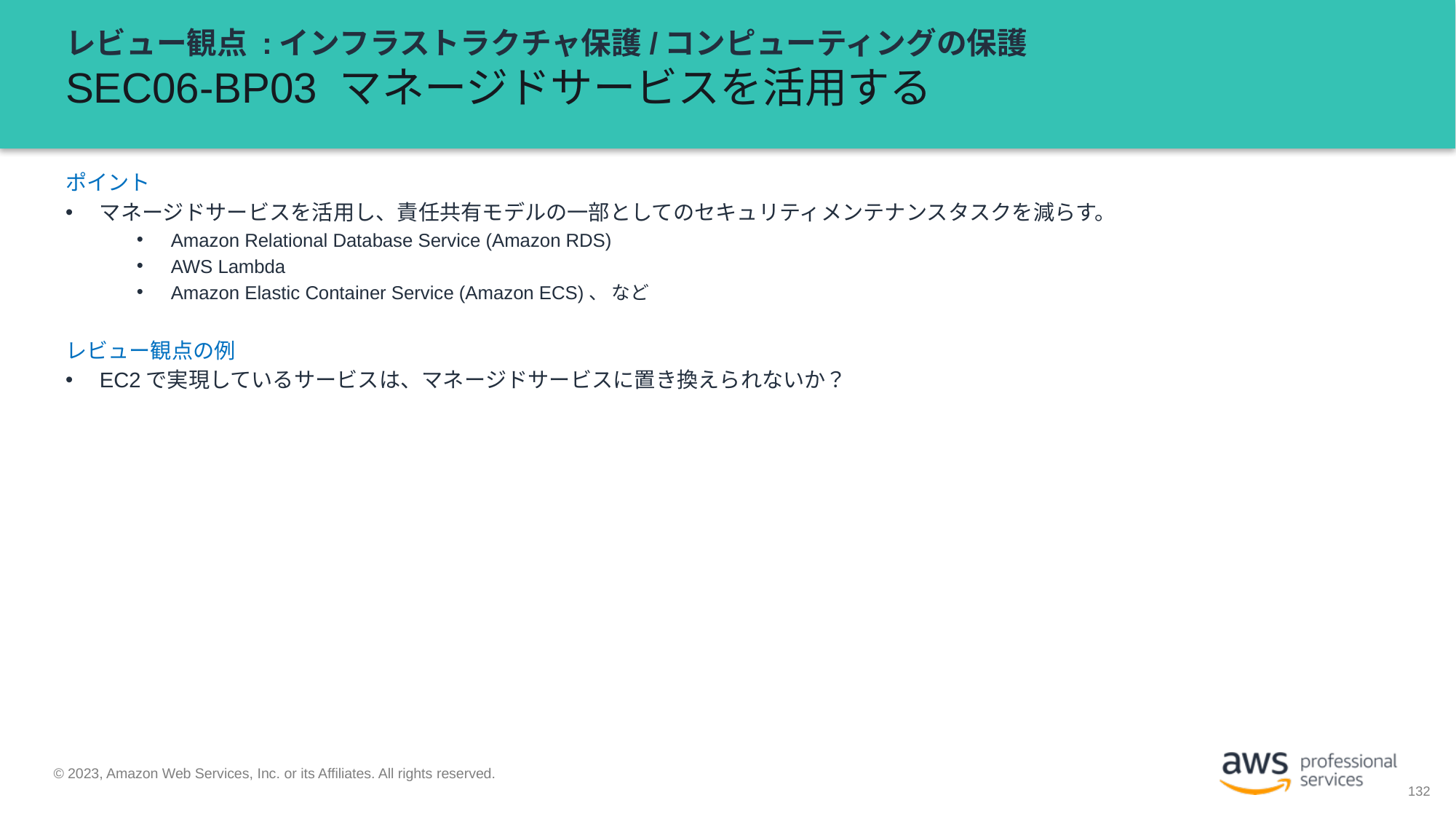

# レビュー観点 :インフラストラクチャ保護/コンピューティングの保護 SEC06-BP03 マネージドサービスを活用する
ポイント
マネージドサービスを活用し、責任共有モデルの一部としてのセキュリティメンテナンスタスクを減らす。
Amazon Relational Database Service (Amazon RDS)
AWS Lambda
Amazon Elastic Container Service (Amazon ECS)、 など

レビュー観点の例
EC2で実現しているサービスは、マネージドサービスに置き換えられないか？